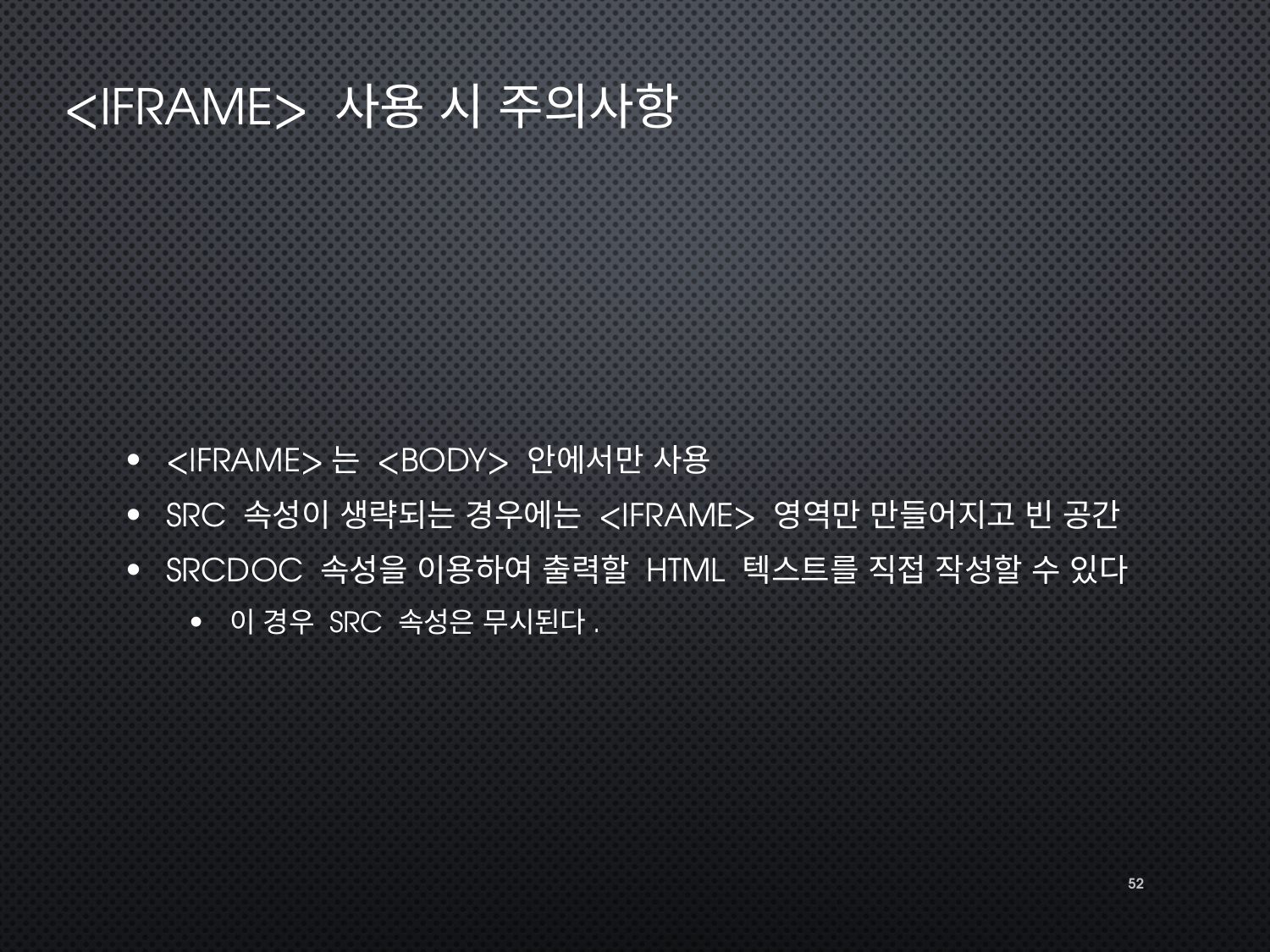

# <iframe> 사용 시 주의사항
<iframe>는 <body> 안에서만 사용
Src 속성이 생략되는 경우에는 <iframe> 영역만 만들어지고 빈 공간
Srcdoc 속성을 이용하여 출력할 HTML 텍스트를 직접 작성할 수 있다
이 경우 SRC 속성은 무시된다.

52